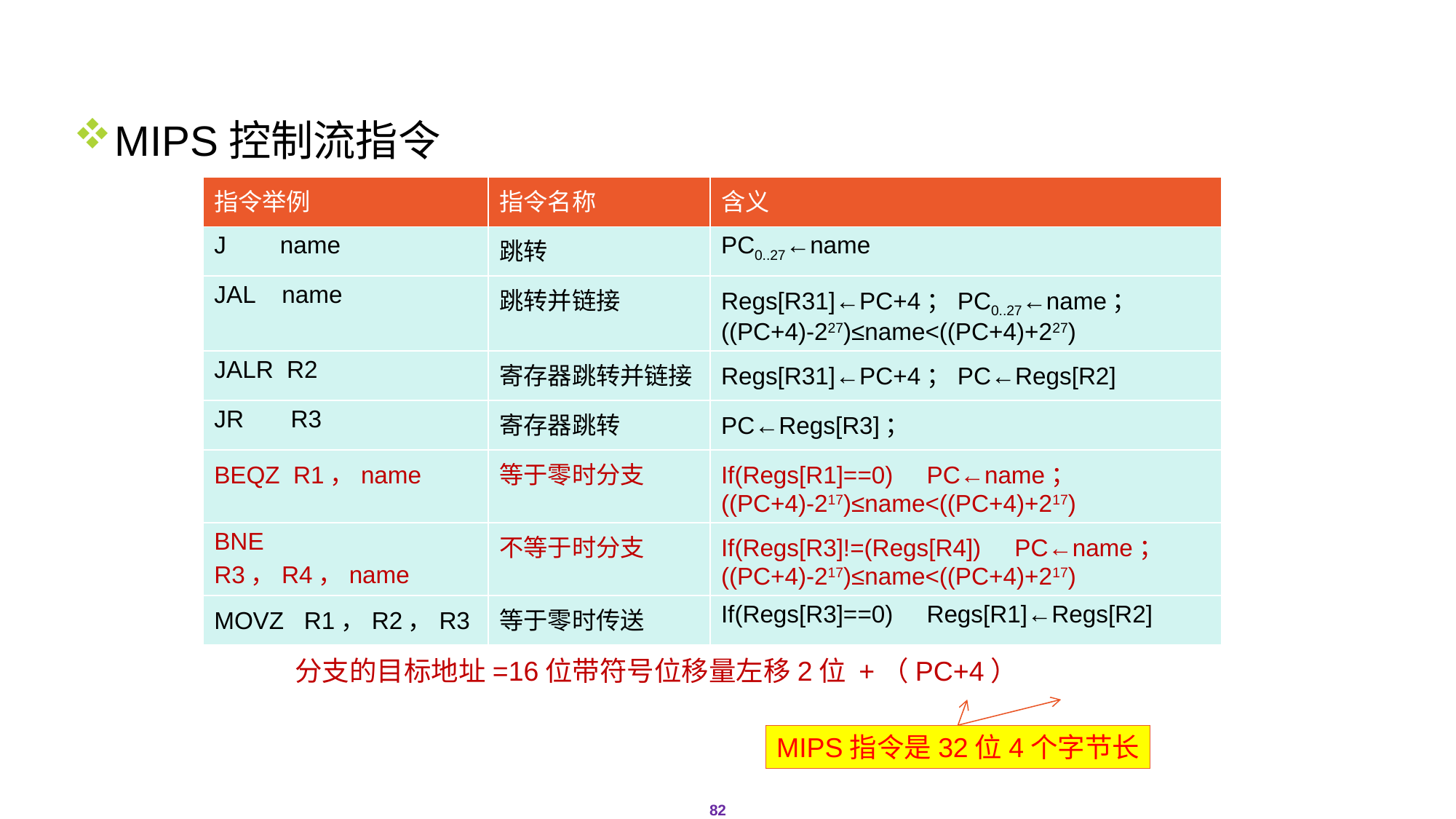

# 2.9 MIPS系统结构
MIPS控制流指令
| 指令举例 | 指令名称 | 含义 |
| --- | --- | --- |
| J name | 跳转 | PC0..27←name |
| JAL name | 跳转并链接 | Regs[R31]←PC+4；PC0..27←name； ((PC+4)-227)≤name<((PC+4)+227) |
| JALR R2 | 寄存器跳转并链接 | Regs[R31]←PC+4；PC←Regs[R2] |
| JR R3 | 寄存器跳转 | PC←Regs[R3]； |
| BEQZ R1，name | 等于零时分支 | If(Regs[R1]==0) PC←name； ((PC+4)-217)≤name<((PC+4)+217) |
| BNE R3，R4，name | 不等于时分支 | If(Regs[R3]!=(Regs[R4]) PC←name； ((PC+4)-217)≤name<((PC+4)+217) |
| MOVZ R1，R2，R3 | 等于零时传送 | If(Regs[R3]==0) Regs[R1]←Regs[R2] |
分支的目标地址=16位带符号位移量左移2位 +（PC+4）
MIPS指令是32位4个字节长
82